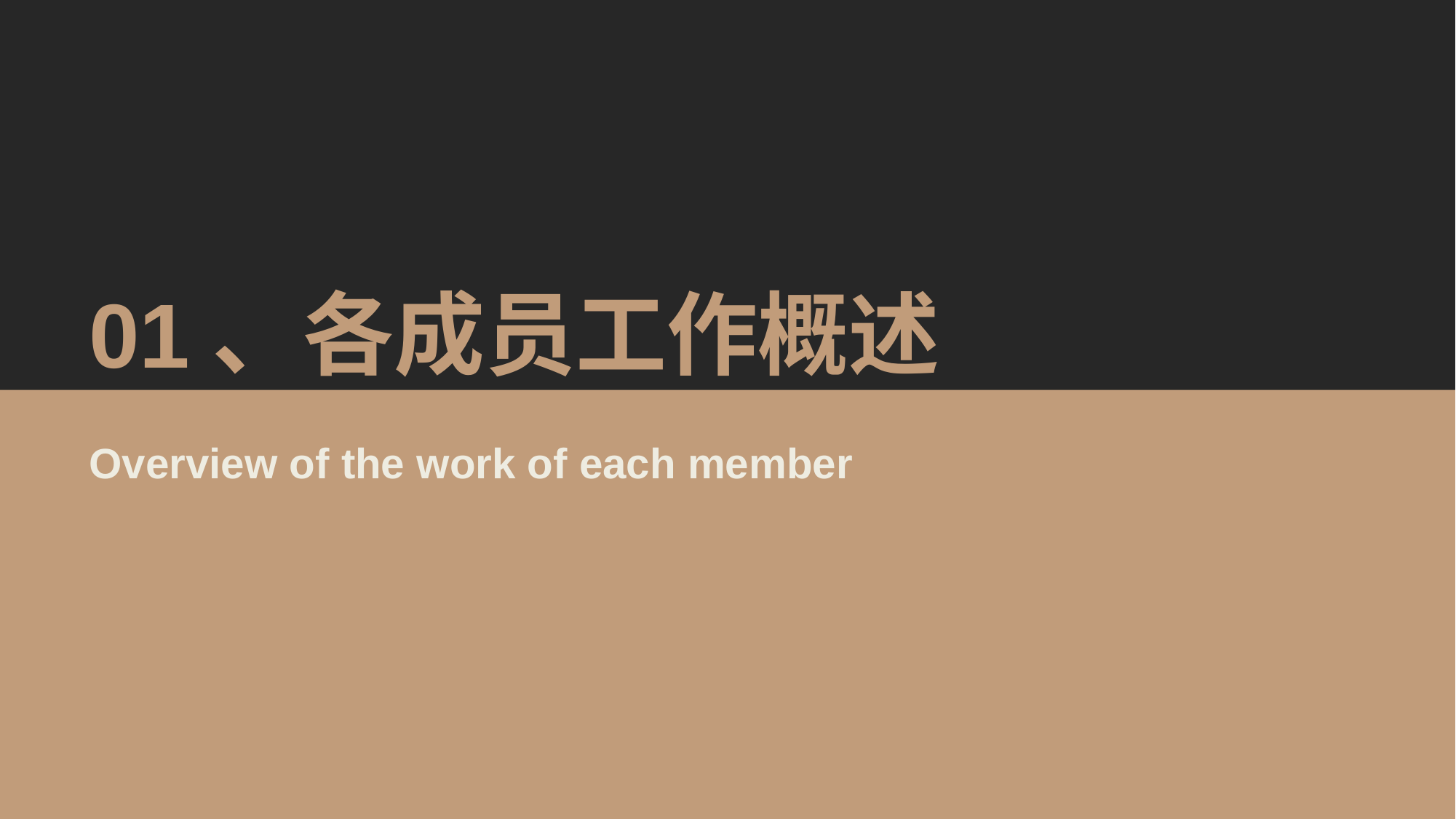

01、各成员工作概述

Overview of the work of each member